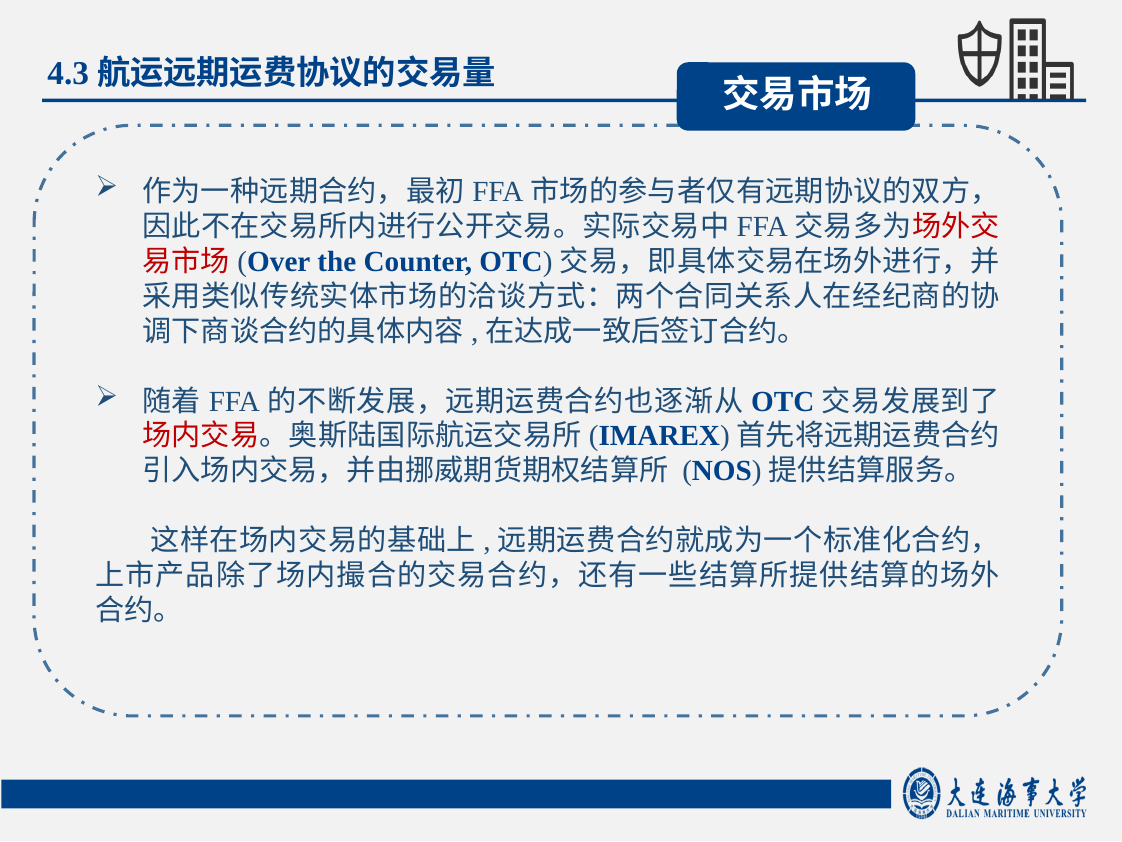

4.3航运远期运费协议的交易量

交易市场

作为一种远期合约，最初FFA市场的参与者仅有远期协议的双方，因此不在交易所内进行公开交易。实际交易中FFA交易多为场外交易市场(Over the Counter, OTC)交易，即具体交易在场外进行，并采用类似传统实体市场的洽谈方式：两个合同关系人在经纪商的协调下商谈合约的具体内容,在达成一致后签订合约。

随着FFA的不断发展，远期运费合约也逐渐从OTC交易发展到了场内交易。奥斯陆国际航运交易所(IMAREX)首先将远期运费合约引入场内交易，并由挪威期货期权结算所 (NOS)提供结算服务。

       这样在场内交易的基础上,远期运费合约就成为一个标准化合约，上市产品除了场内撮合的交易合约，还有一些结算所提供结算的场外合约。